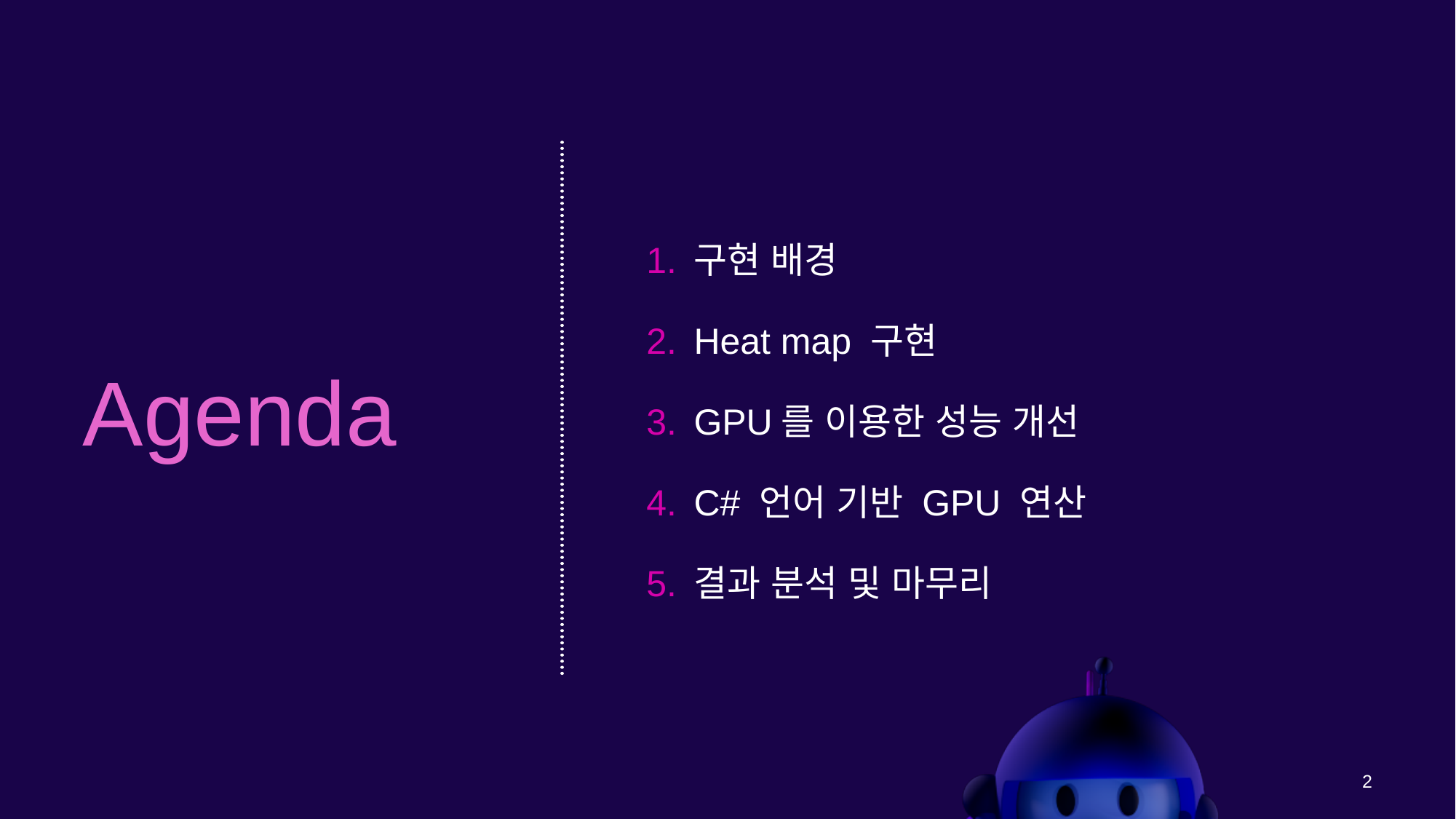

구현 배경
Heat map 구현
GPU를 이용한 성능 개선
C# 언어 기반 GPU 연산
결과 분석 및 마무리
2